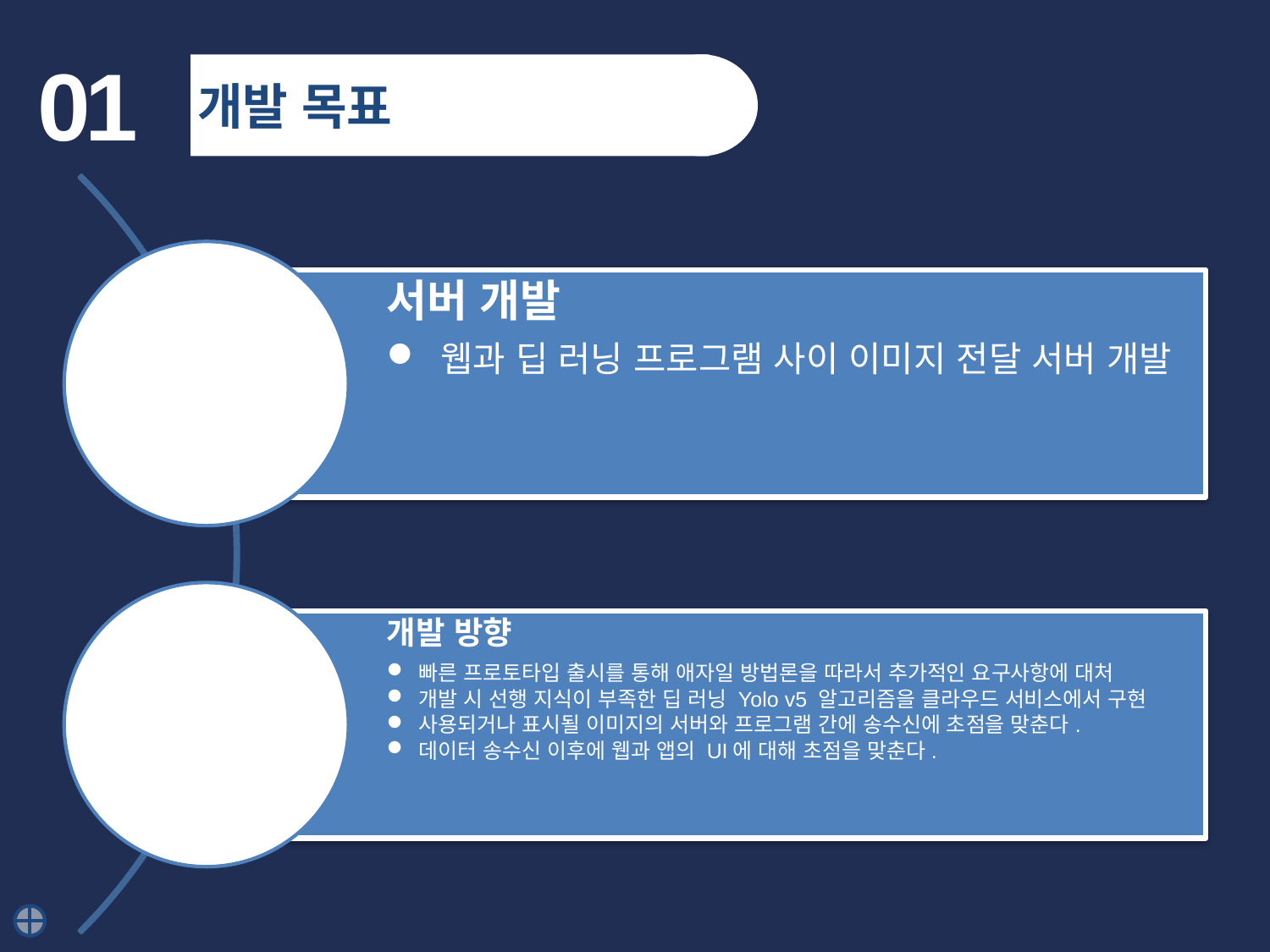

01

개발 목표
서버 개발
 웹과 딥 러닝 프로그램 사이 이미지 전달 서버 개발
개발 방향
 빠른 프로토타입 출시를 통해 애자일 방법론을 따라서 추가적인 요구사항에 대처
 개발 시 선행 지식이 부족한 딥 러닝 Yolo v5 알고리즘을 클라우드 서비스에서 구현
 사용되거나 표시될 이미지의 서버와 프로그램 간에 송수신에 초점을 맞춘다.
 데이터 송수신 이후에 웹과 앱의 UI에 대해 초점을 맞춘다.